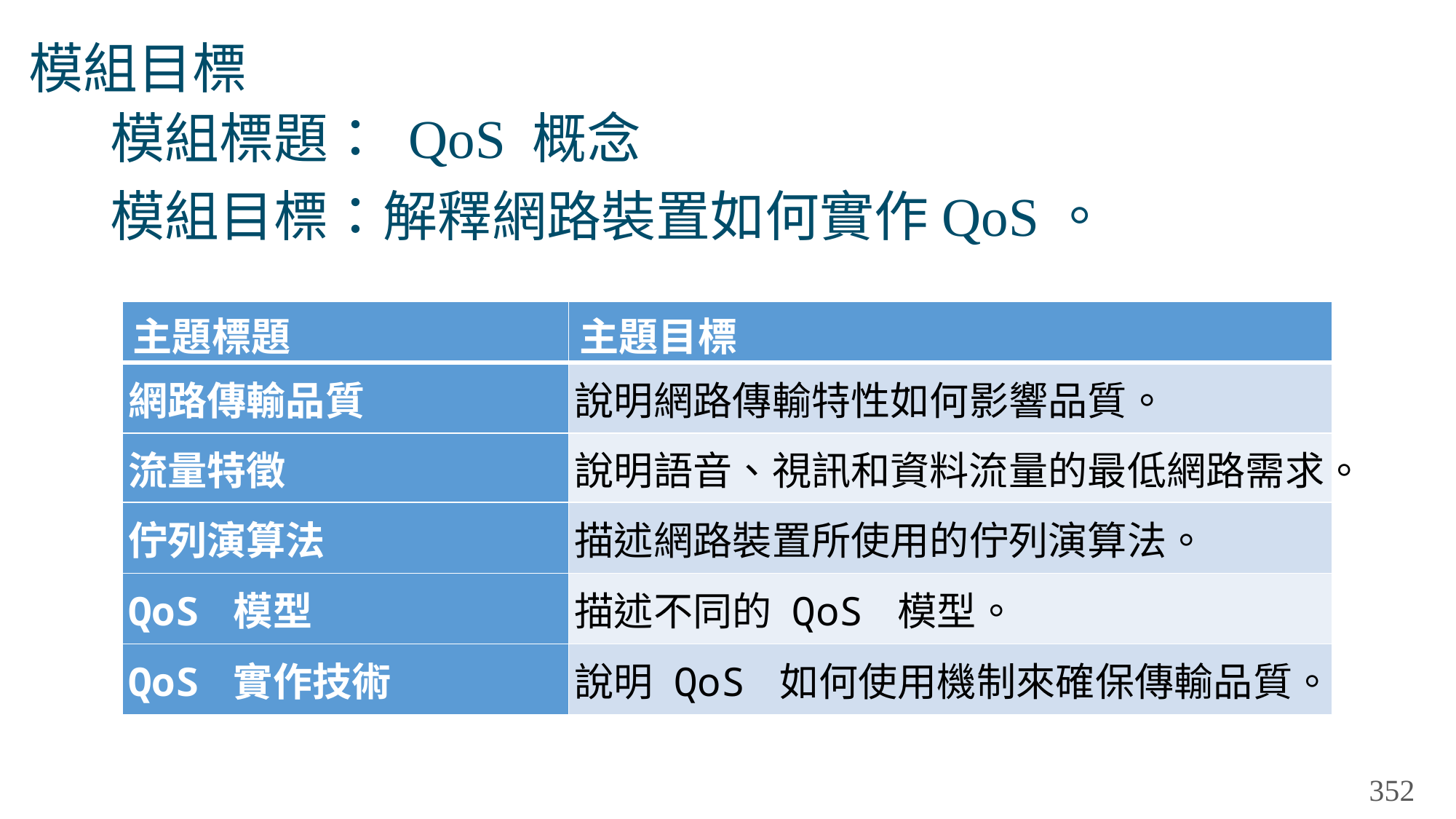

# 模組目標
模組標題： QoS 概念
模組目標：解釋網路裝置如何實作QoS。

| 主題標題 | 主題目標 |
| --- | --- |
| 網路傳輸品質 | 說明網路傳輸特性如何影響品質。 |
| 流量特徵 | 說明語音、視訊和資料流量的最低網路需求。 |
| 佇列演算法 | 描述網路裝置所使用的佇列演算法。 |
| QoS 模型 | 描述不同的 QoS 模型。 |
| QoS 實作技術 | 說明 QoS 如何使用機制來確保傳輸品質。 |
352